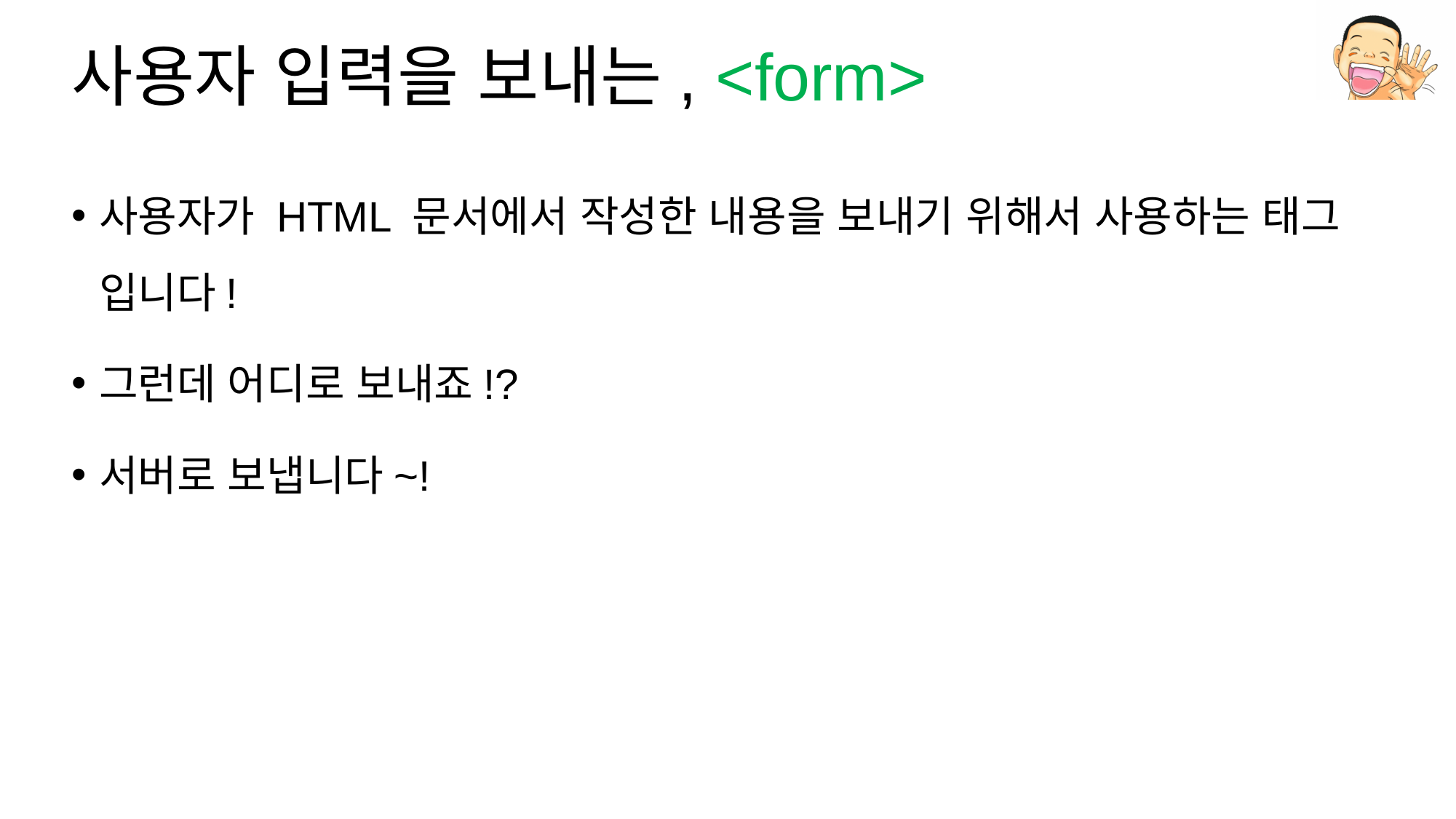

# 사용자 입력을 보내는, <form>
사용자가 HTML 문서에서 작성한 내용을 보내기 위해서 사용하는 태그 입니다!
그런데 어디로 보내죠!?
서버로 보냅니다~!